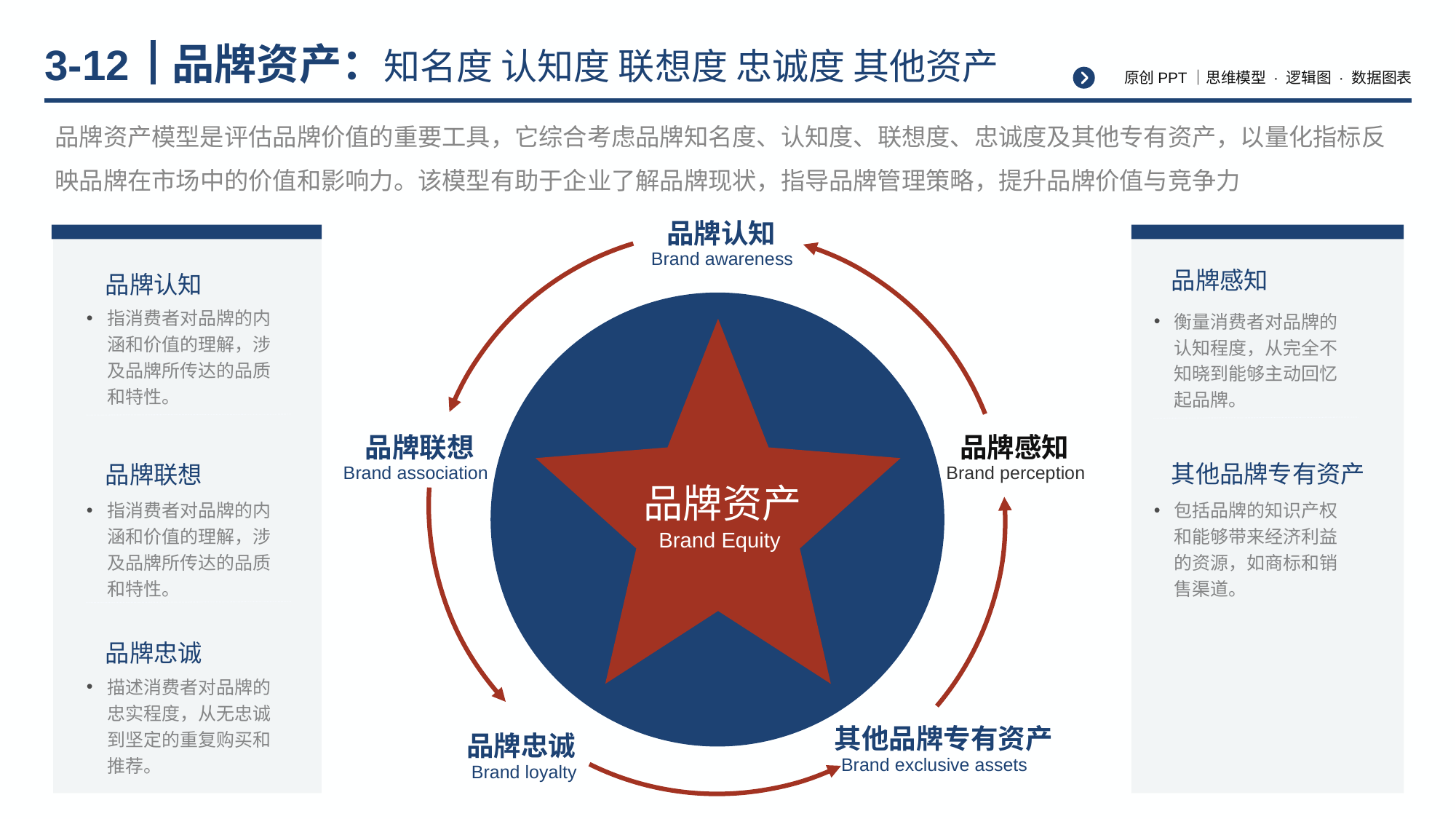

# 品牌资产：知名度 认知度 联想度 忠诚度 其他资产
3-12
品牌资产模型是评估品牌价值的重要工具，它综合考虑品牌知名度、认知度、联想度、忠诚度及其他专有资产，以量化指标反映品牌在市场中的价值和影响力。该模型有助于企业了解品牌现状，指导品牌管理策略，提升品牌价值与竞争力
品牌认知

Brand awareness
品牌感知
品牌认知

指消费者对品牌的内涵和价值的理解，涉及品牌所传达的品质和特性。
衡量消费者对品牌的认知程度，从完全不知晓到能够主动回忆起品牌。

品牌联想
品牌感知
Brand association
Brand perception
其他品牌专有资产
品牌联想
品牌资产
指消费者对品牌的内涵和价值的理解，涉及品牌所传达的品质和特性。
包括品牌的知识产权和能够带来经济利益的资源，如商标和销售渠道。
Brand Equity
品牌忠诚
描述消费者对品牌的忠实程度，从无忠诚到坚定的重复购买和推荐。
其他品牌专有资产
品牌忠诚
Brand exclusive assets
Brand loyalty